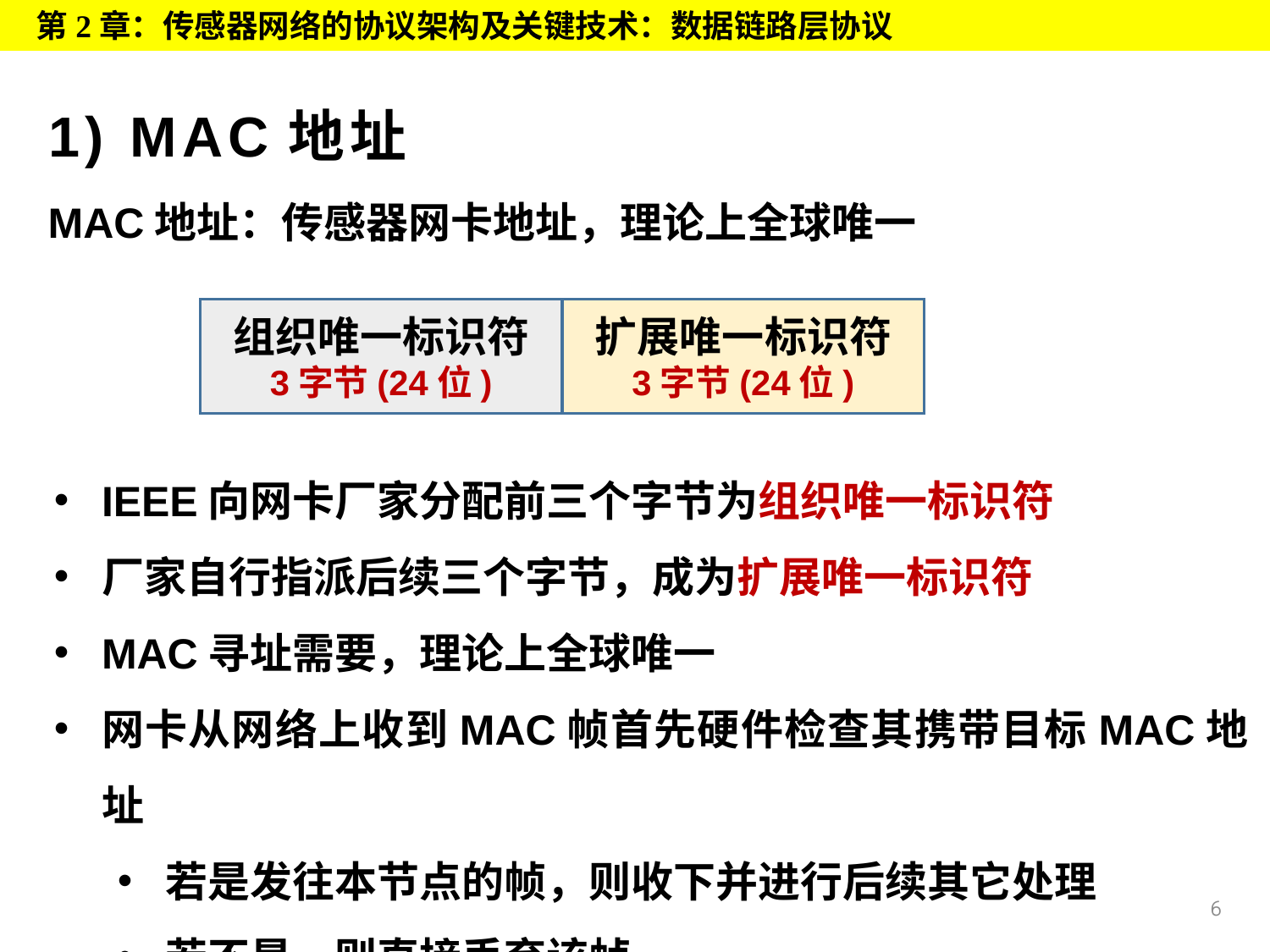

第2章：传感器网络的协议架构及关键技术：数据链路层协议
# 1) MAC地址
MAC地址：传感器网卡地址，理论上全球唯一
组织唯一标识符
3字节(24位)
扩展唯一标识符
3字节(24位)
IEEE向网卡厂家分配前三个字节为组织唯一标识符
厂家自行指派后续三个字节，成为扩展唯一标识符
MAC寻址需要，理论上全球唯一
网卡从网络上收到MAC帧首先硬件检查其携带目标MAC地址
若是发往本节点的帧，则收下并进行后续其它处理
若不是，则直接丢弃该帧
6